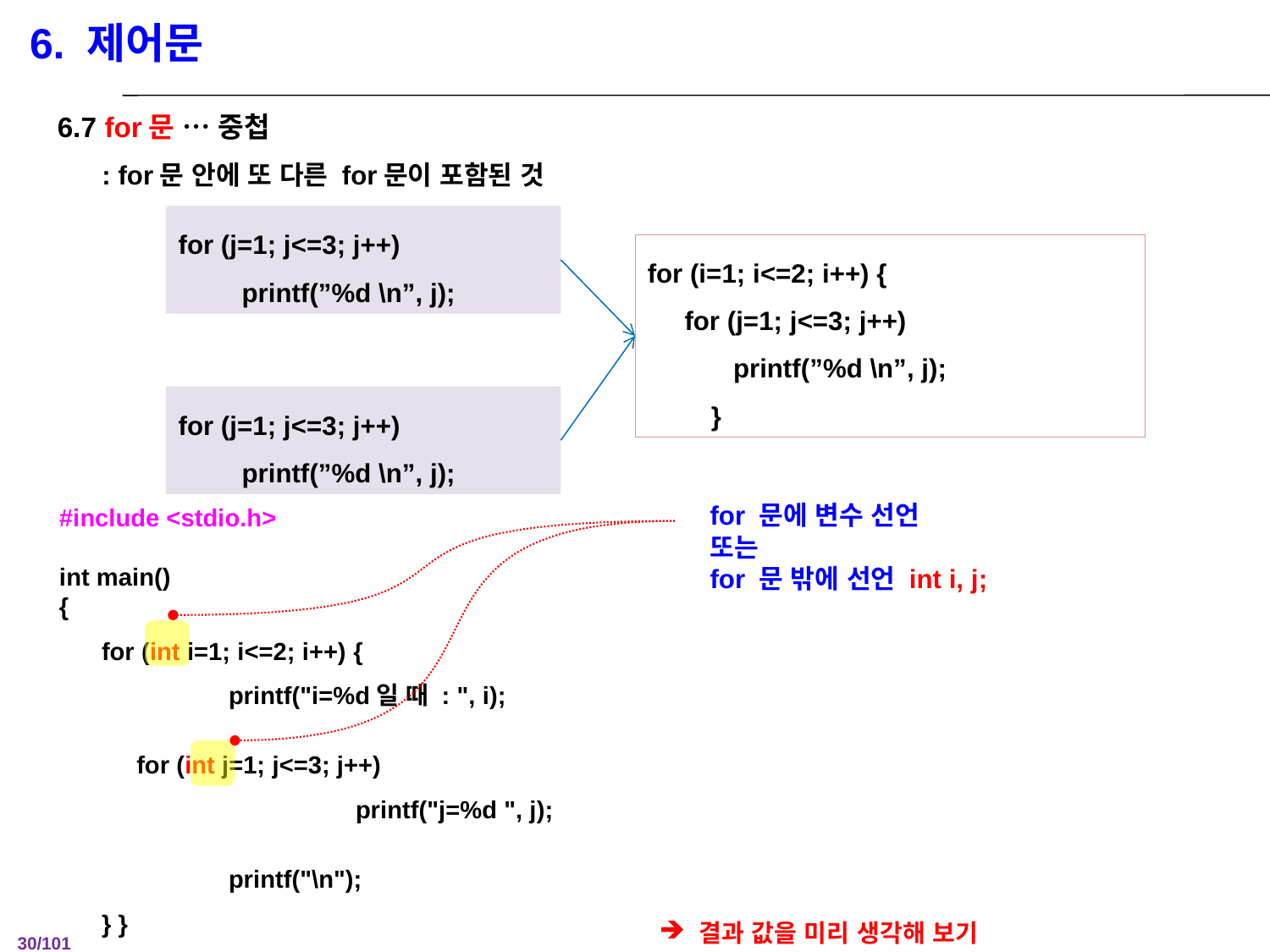

6. 제어문
6.7 for문 … 중첩
      : for문 안에 또 다른 for문이 포함된 것

for (j=1; j<=3; j++)
printf(”%d \n”, j);
for (i=1; i<=2; i++) {
     for (j=1; j<=3; j++)
   printf(”%d \n”, j);
}
for (j=1; j<=3; j++)
printf(”%d \n”, j);
for 문에 변수 선언
또는
for 문 밖에 선언 int i, j;
#include <stdio.h>

int main()
{
for (int i=1; i<=2; i++) {
	printf("i=%d일 때 : ", i);

     for (int j=1; j<=3; j++)
		printf("j=%d ", j);

 	printf("\n");
} }

결과 값을 미리 생각해 보기